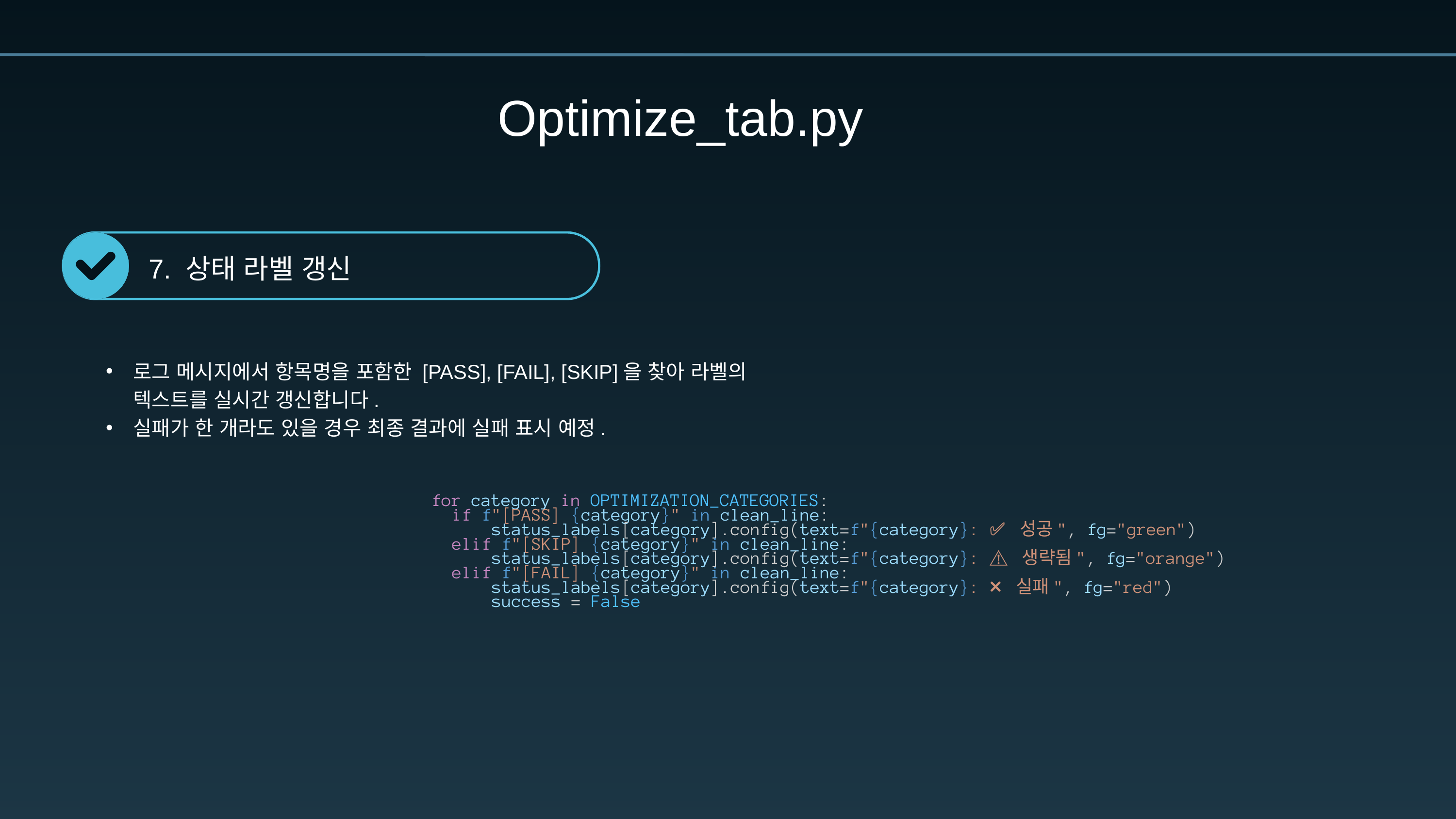

Optimize_tab.py

7. 상태 라벨 갱신
로그 메시지에서 항목명을 포함한 [PASS], [FAIL], [SKIP]을 찾아 라벨의 텍스트를 실시간 갱신합니다.
실패가 한 개라도 있을 경우 최종 결과에 실패 표시 예정.
			for category in OPTIMIZATION_CATEGORIES:
                        if f"[PASS] {category}" in clean_line:
                            status_labels[category].config(text=f"{category}: ✅ 성공", fg="green")
                        elif f"[SKIP] {category}" in clean_line:
                            status_labels[category].config(text=f"{category}: ⚠️ 생략됨", fg="orange")
                        elif f"[FAIL] {category}" in clean_line:
                            status_labels[category].config(text=f"{category}: ❌ 실패", fg="red")
                            success = False